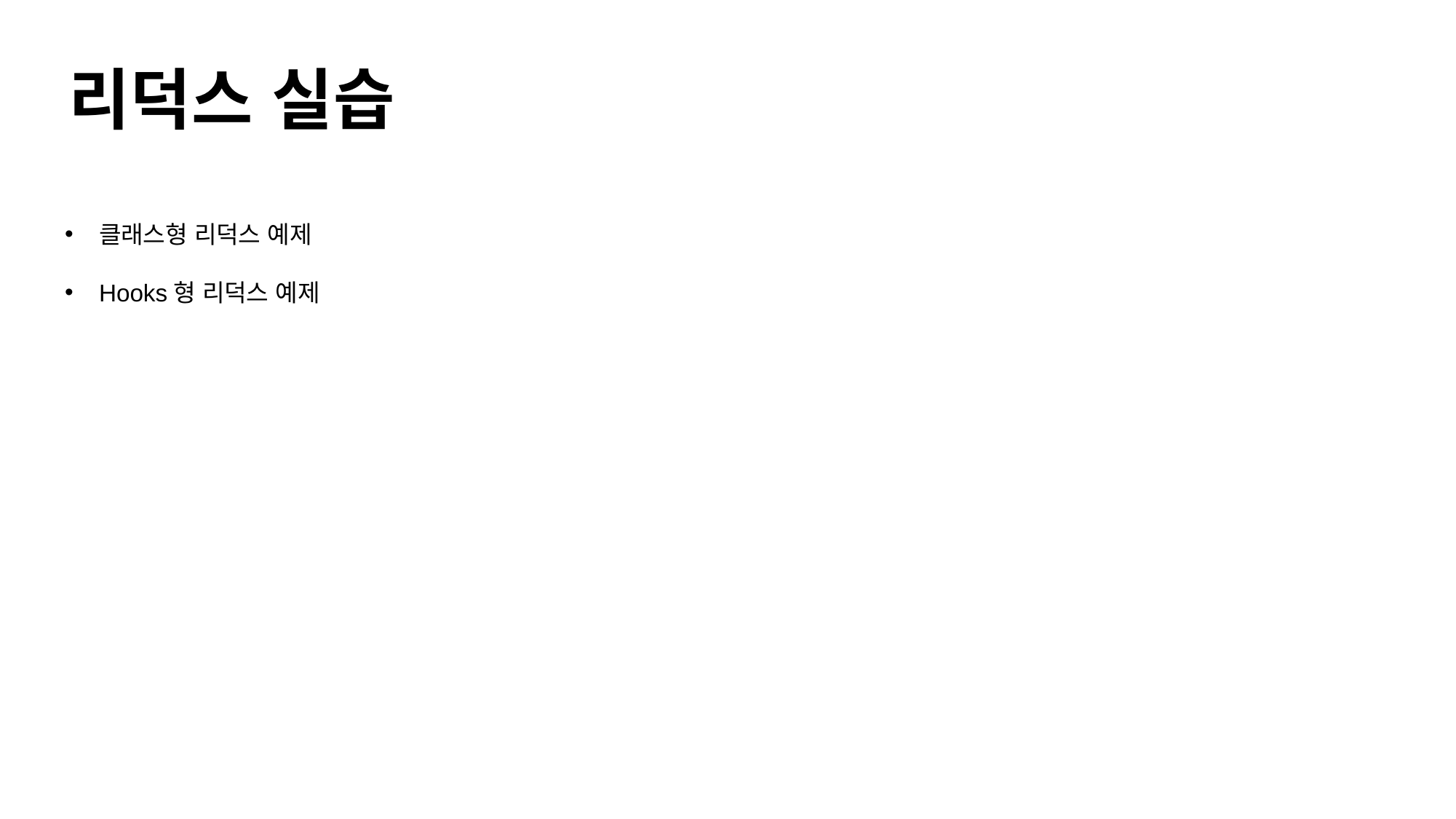

리덕스 실습
클래스형 리덕스 예제
Hooks형 리덕스 예제